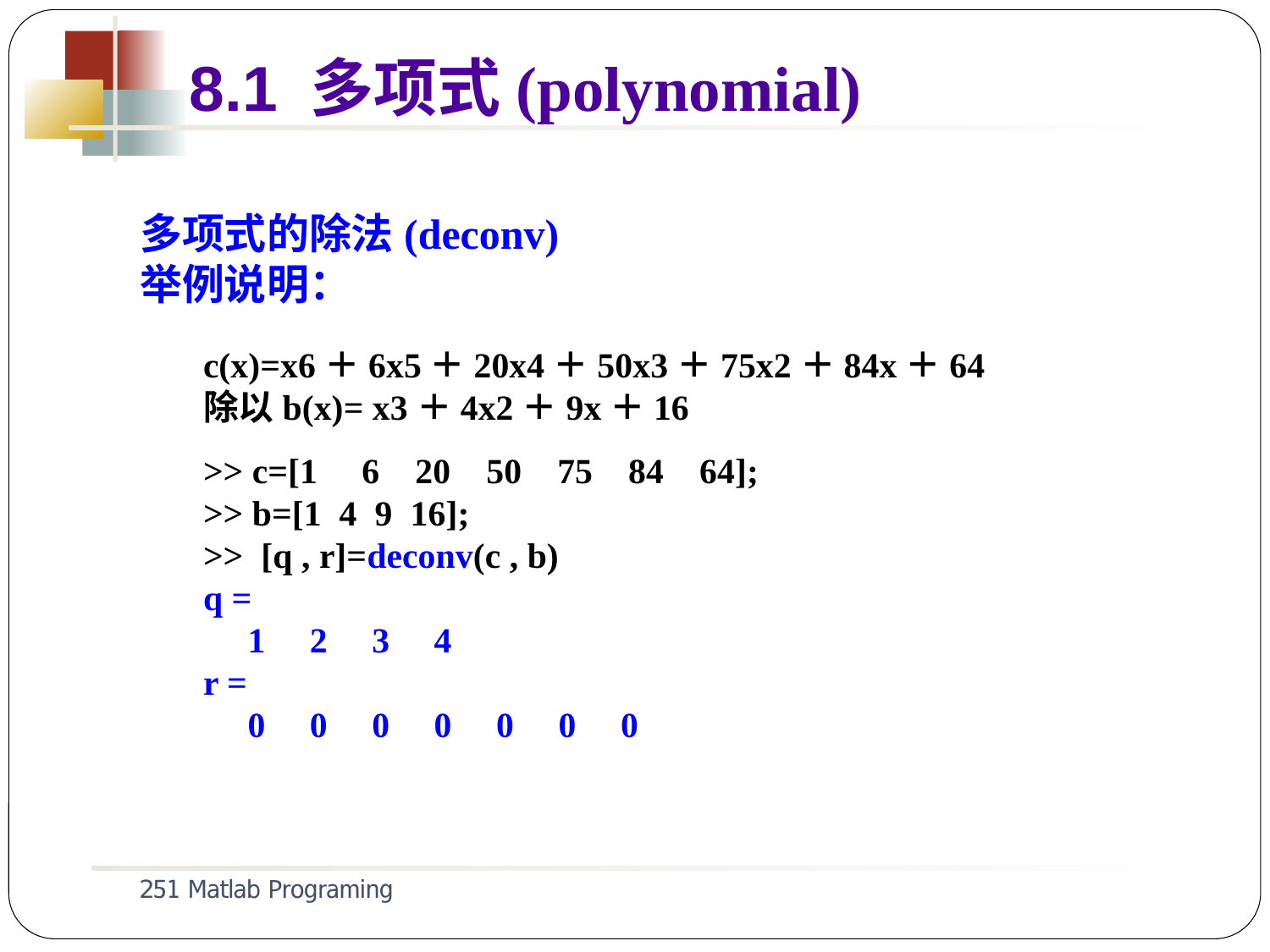

多项式的除法(deconv)
举例说明：

c(x)=x6＋6x5＋20x4＋50x3＋75x2＋84x＋64
除以b(x)= x3＋4x2＋9x＋16
>> c=[1     6    20    50    75    84    64];
>> b=[1  4  9  16];
>>  [q , r]=deconv(c , b)
q =
     1     2     3     4
r =
     0     0     0     0     0     0     0
8.1 多项式(polynomial)
251 Matlab Programing